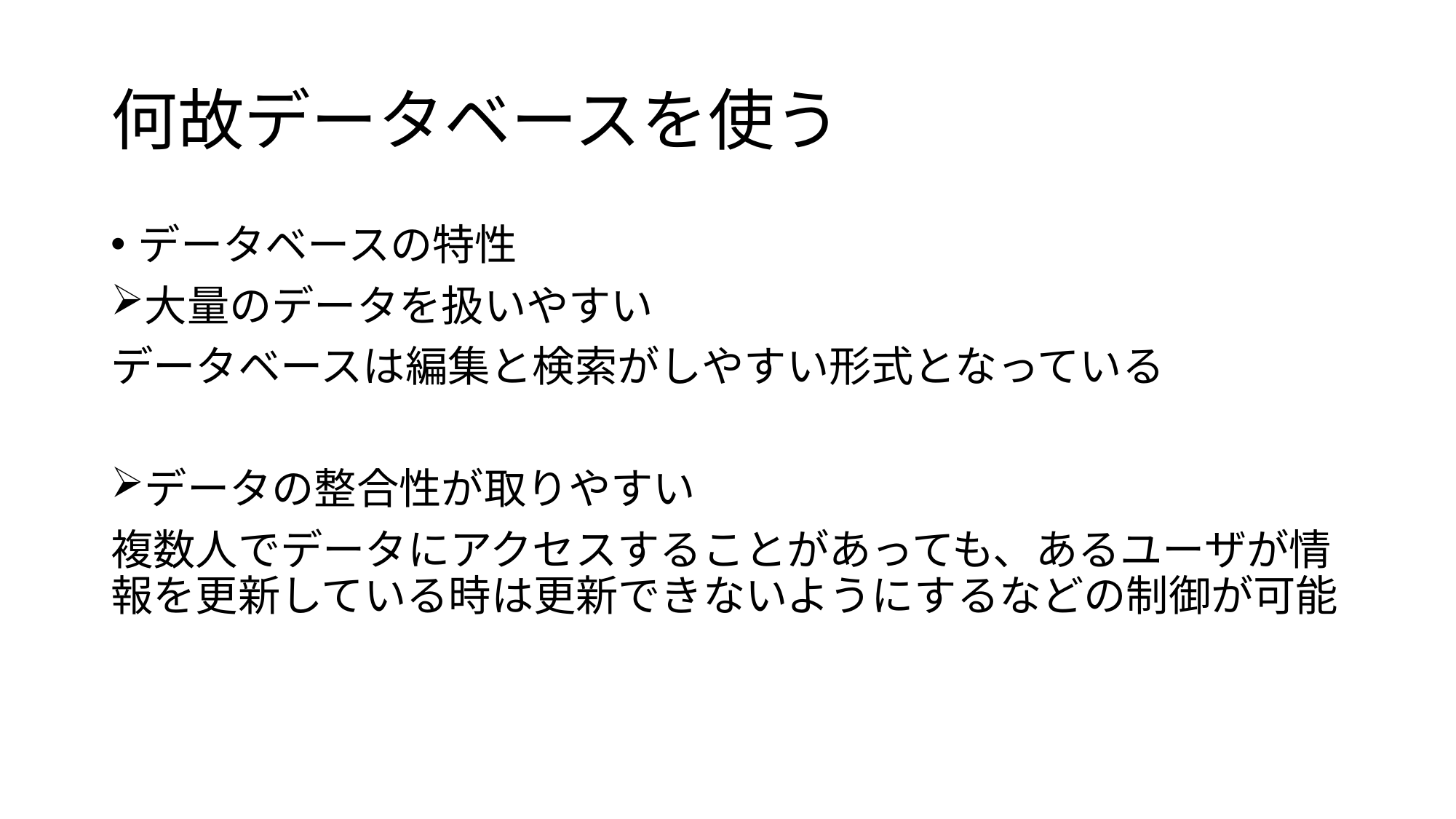

# 何故データベースを使う
データベースの特性
大量のデータを扱いやすい
データベースは編集と検索がしやすい形式となっている

データの整合性が取りやすい
複数人でデータにアクセスすることがあっても、あるユーザが情報を更新している時は更新できないようにするなどの制御が可能